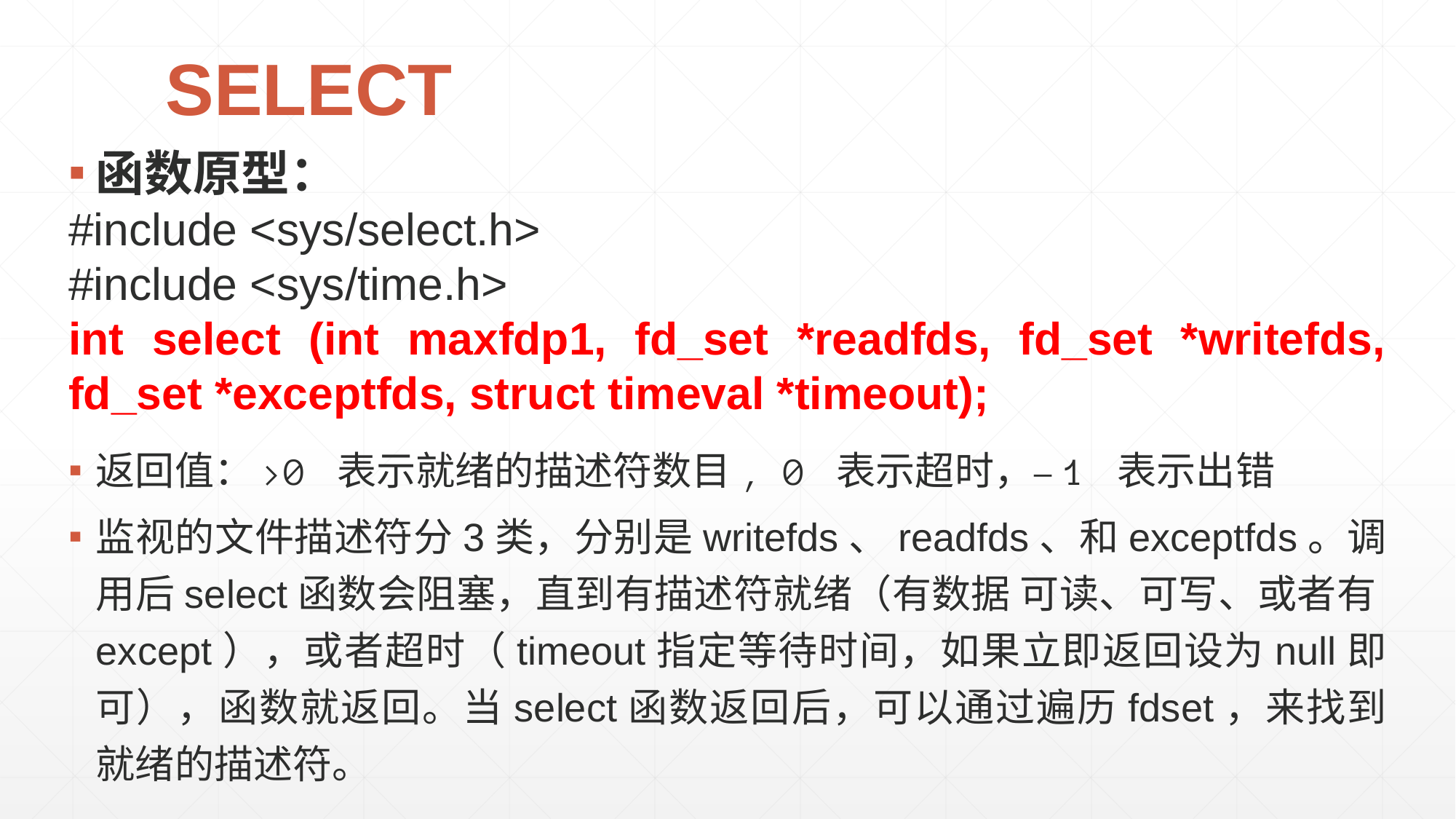

# SELECT
函数原型：
#include <sys/select.h>
#include <sys/time.h>
int select (int maxfdp1, fd_set *readfds, fd_set *writefds, fd_set *exceptfds, struct timeval *timeout);
返回值：>0 表示就绪的描述符数目, 0 表示超时，–1 表示出错
监视的文件描述符分3类，分别是writefds、readfds、和exceptfds。调用后select函数会阻塞，直到有描述符就绪（有数据 可读、可写、或者有except），或者超时（timeout指定等待时间，如果立即返回设为null即可），函数就返回。当select函数返回后，可以通过遍历fdset，来找到就绪的描述符。